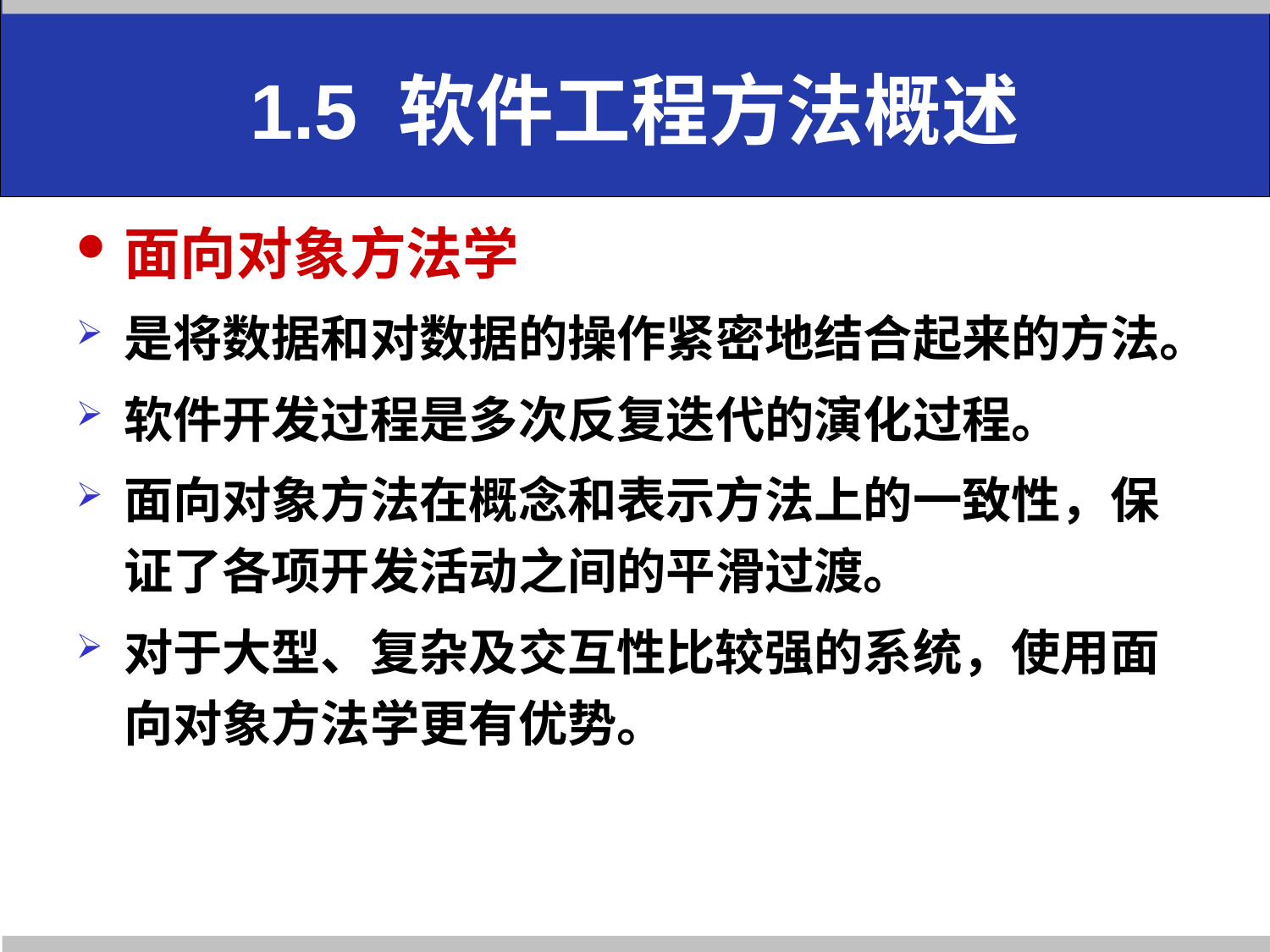

# 1.5 软件工程方法概述
面向对象方法学
是将数据和对数据的操作紧密地结合起来的方法。
软件开发过程是多次反复迭代的演化过程。
面向对象方法在概念和表示方法上的一致性，保证了各项开发活动之间的平滑过渡。
对于大型、复杂及交互性比较强的系统，使用面向对象方法学更有优势。
105